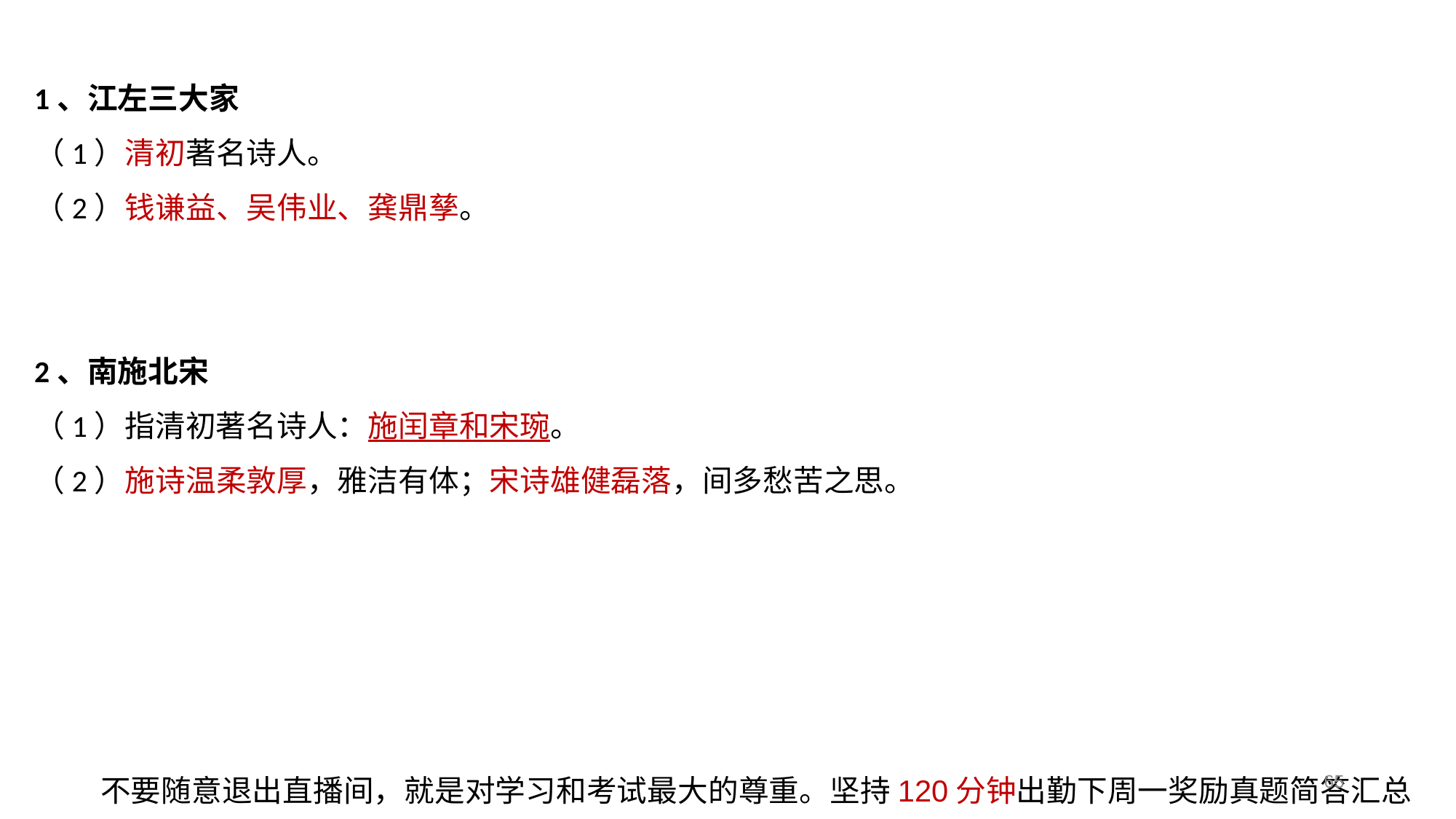

1、江左三大家
（1）清初著名诗人。
（2）钱谦益、吴伟业、龚鼎孳。

2、南施北宋
（1）指清初著名诗人：施闰章和宋琬。
（2）施诗温柔敦厚，雅洁有体；宋诗雄健磊落，间多愁苦之思。
65